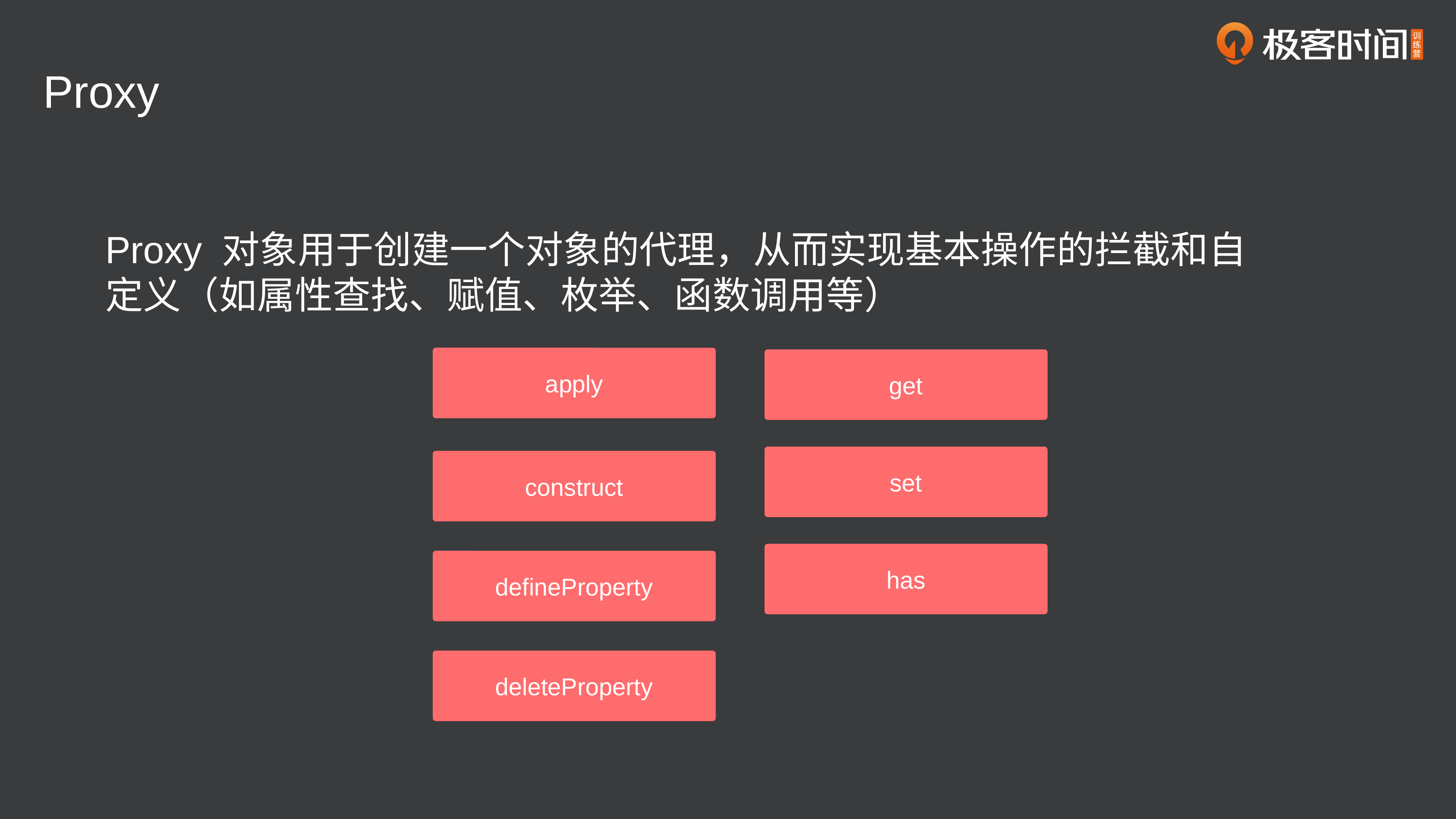

Proxy
Proxy 对象用于创建一个对象的代理，从而实现基本操作的拦截和自定义（如属性查找、赋值、枚举、函数调用等）
apply
get
set
construct
has
defineProperty
deleteProperty